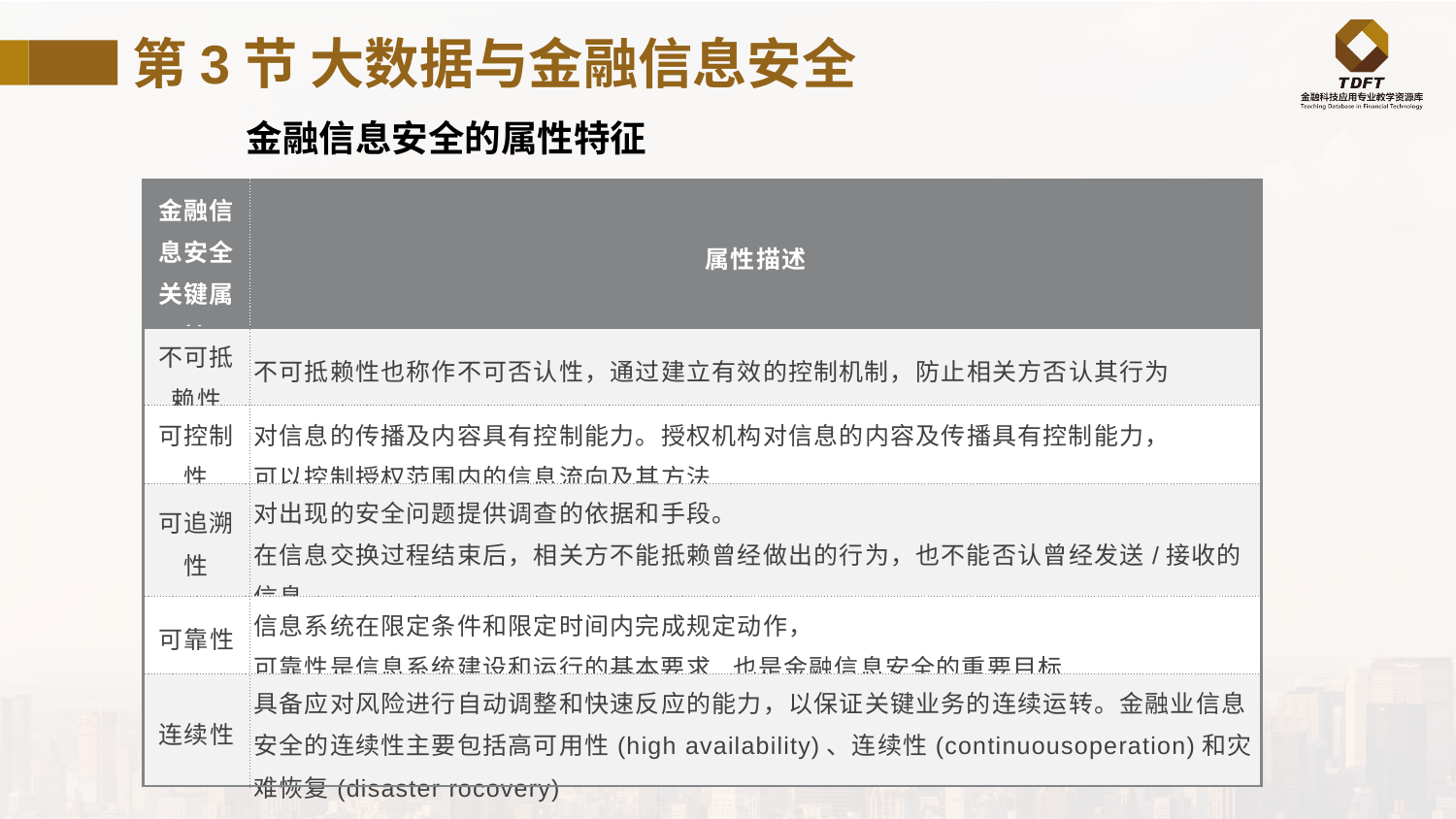

第3节 大数据与金融信息安全

金融信息安全的属性特征
| 金融信息安全关键属性 | 属性描述 |
| --- | --- |
| 不可抵赖性 | 不可抵赖性也称作不可否认性，通过建立有效的控制机制，防止相关方否认其行为 |
| 可控制性 | 对信息的传播及内容具有控制能力。授权机构对信息的内容及传播具有控制能力， 可以控制授权范围内的信息流向及其方法 |
| 可追溯性 | 对出现的安全问题提供调查的依据和手段。 在信息交换过程结束后，相关方不能抵赖曾经做出的行为，也不能否认曾经发送/接收的信息 |
| 可靠性 | 信息系统在限定条件和限定时间内完成规定动作， 可靠性是信息系统建设和运行的基本要求,也是金融信息安全的重要目标 |
| 连续性 | 具备应对风险进行自动调整和快速反应的能力，以保证关键业务的连续运转。金融业信息安全的连续性主要包括高可用性(high availability)、连续性(continuousoperation)和灾难恢复(disaster rocovery) |